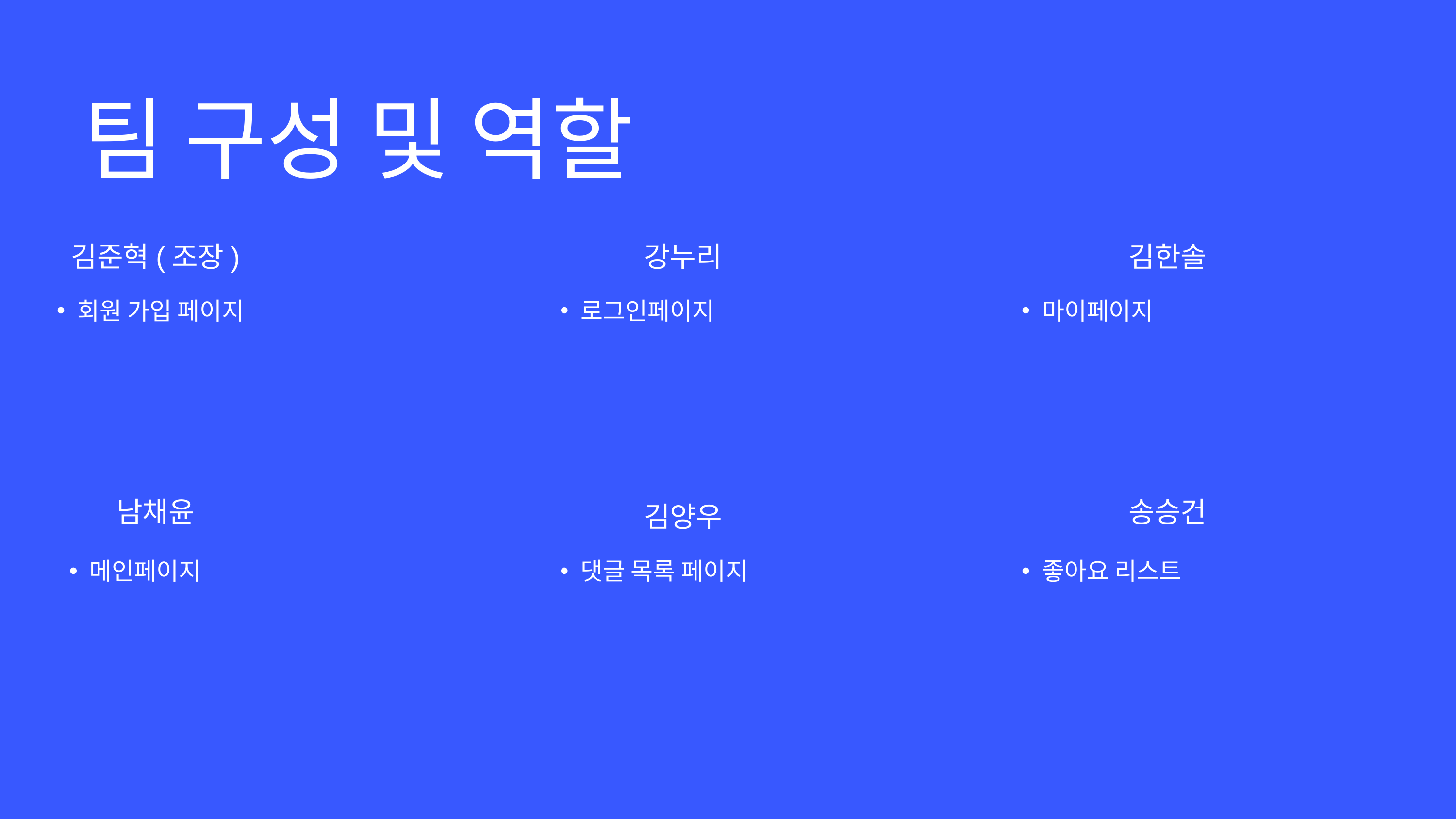

팀 구성 및 역할
김준혁(조장)
강누리
김한솔
회원 가입 페이지
로그인페이지
마이페이지
남채윤
송승건
김양우
메인페이지
댓글 목록 페이지
좋아요 리스트